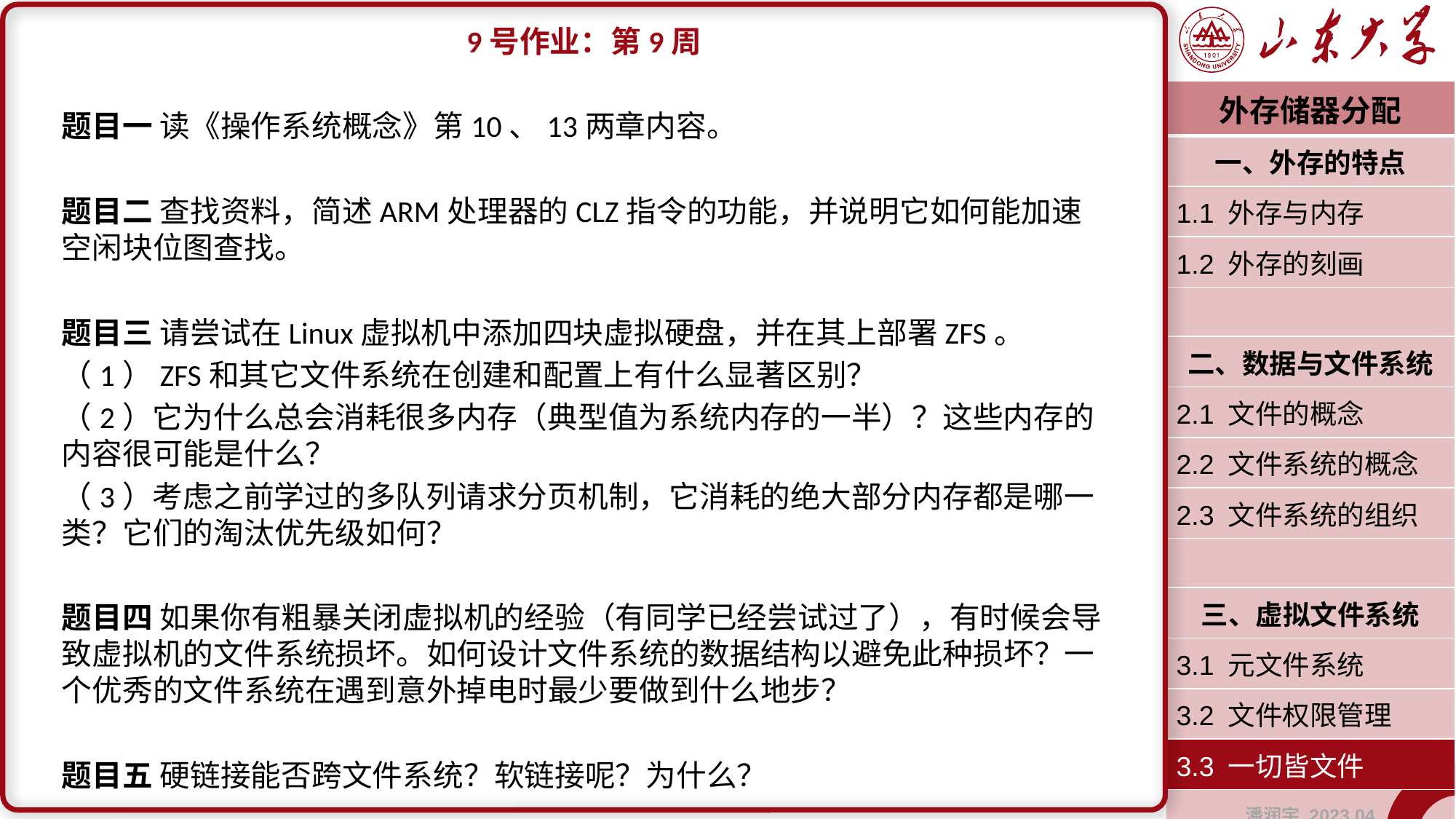

9号作业：第9周

题目一 读《操作系统概念》第10、13两章内容。

题目二 查找资料，简述ARM处理器的CLZ指令的功能，并说明它如何能加速空闲块位图查找。

题目三 请尝试在Linux虚拟机中添加四块虚拟硬盘，并在其上部署ZFS。
（1）ZFS和其它文件系统在创建和配置上有什么显著区别？
（2）它为什么总会消耗很多内存（典型值为系统内存的一半）？这些内存的内容很可能是什么？
（3）考虑之前学过的多队列请求分页机制，它消耗的绝大部分内存都是哪一类？它们的淘汰优先级如何？

题目四 如果你有粗暴关闭虚拟机的经验（有同学已经尝试过了），有时候会导致虚拟机的文件系统损坏。如何设计文件系统的数据结构以避免此种损坏？一个优秀的文件系统在遇到意外掉电时最少要做到什么地步？

题目五 硬链接能否跨文件系统？软链接呢？为什么？
| 外存储器分配 |
| --- |
| 一、外存的特点 |
| 1.1 外存与内存 |
| 1.2 外存的刻画 |
|  |
| 二、数据与文件系统 |
| 2.1 文件的概念 |
| 2.2 文件系统的概念 |
| 2.3 文件系统的组织 |
|  |
| 三、虚拟文件系统 |
| 3.1 元文件系统 |
| 3.2 文件权限管理 |
| 3.3 一切皆文件 |
| 潘润宇 2023.04 |